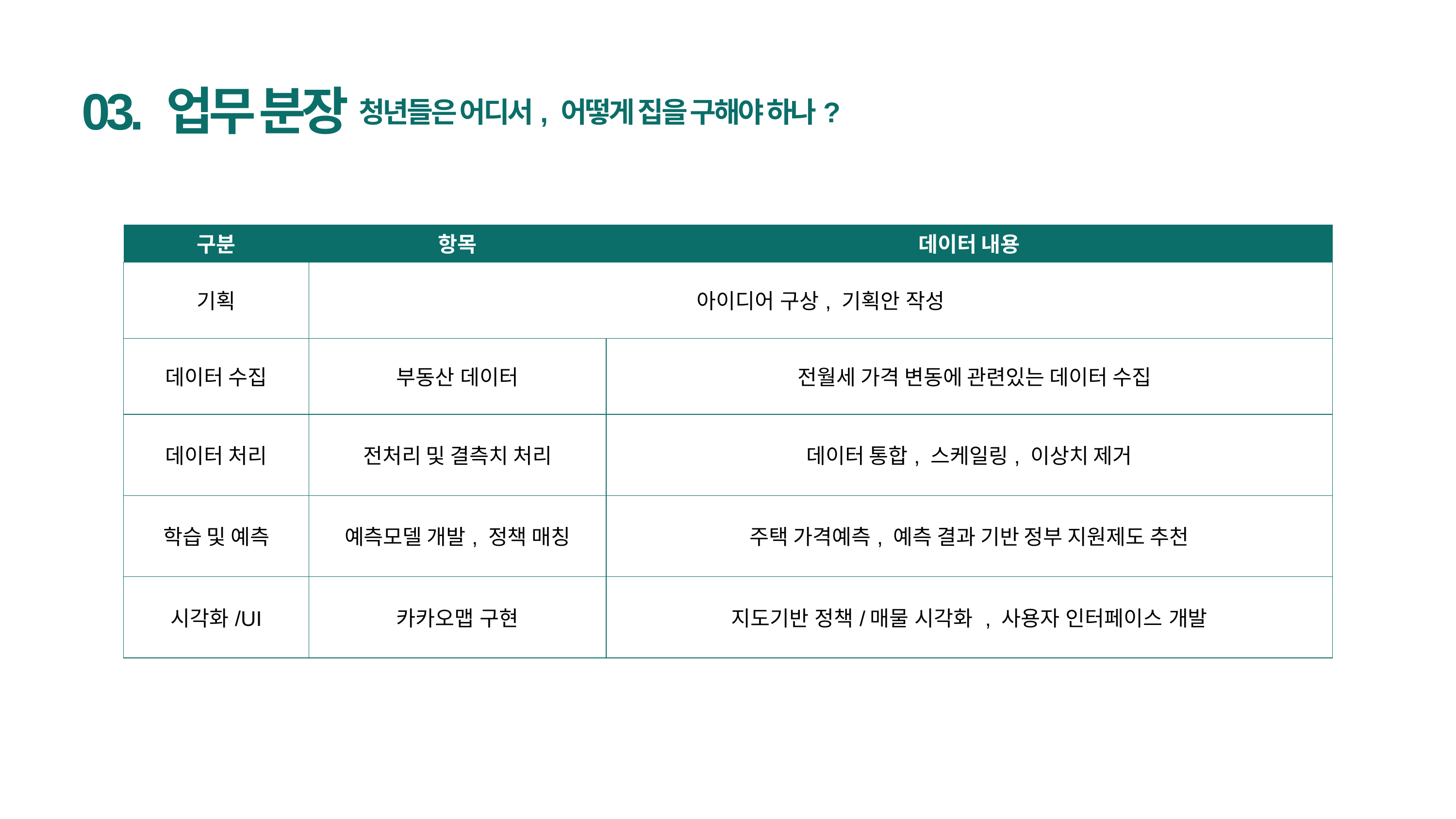

03. 업무 분장
청년들은 어디서, 어떻게 집을 구해야 하나?
| 구분 | 항목 | 데이터 내용 |
| --- | --- | --- |
| 기획 | 아이디어 구상, 기획안 작성 |  |
| 데이터 수집 | 부동산 데이터 | 전월세 가격 변동에 관련있는 데이터 수집 |
| 데이터 처리 | 전처리 및 결측치 처리 | 데이터 통합, 스케일링, 이상치 제거 |
| 학습 및 예측 | 예측모델 개발, 정책 매칭 | 주택 가격예측, 예측 결과 기반 정부 지원제도 추천 |
| 시각화/UI | 카카오맵 구현 | 지도기반 정책/매물 시각화 , 사용자 인터페이스 개발 |